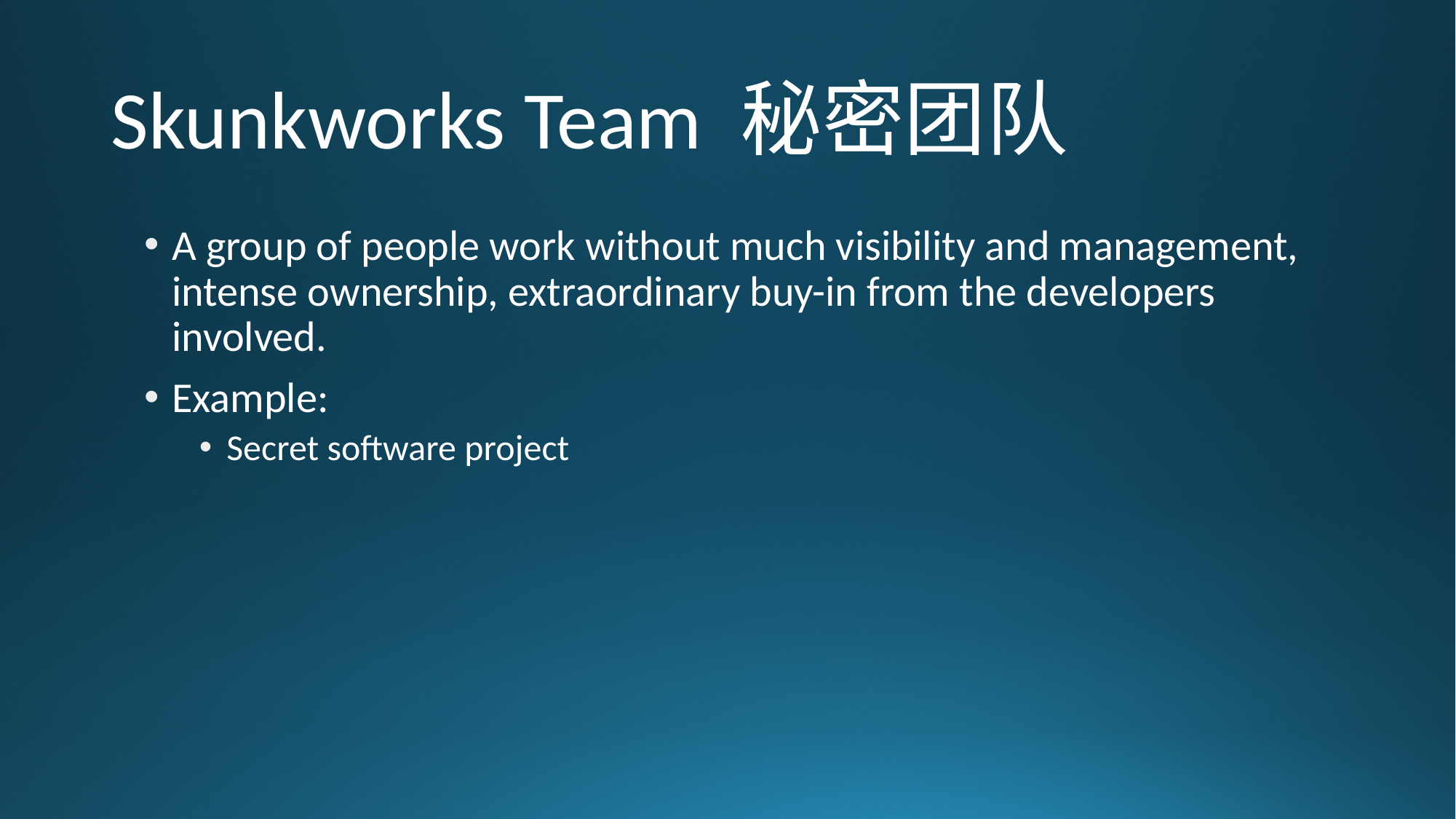

# Skunkworks Team 秘密团队
A group of people work without much visibility and management,  intense ownership, extraordinary buy-in from the developers involved.
Example:
Secret software project